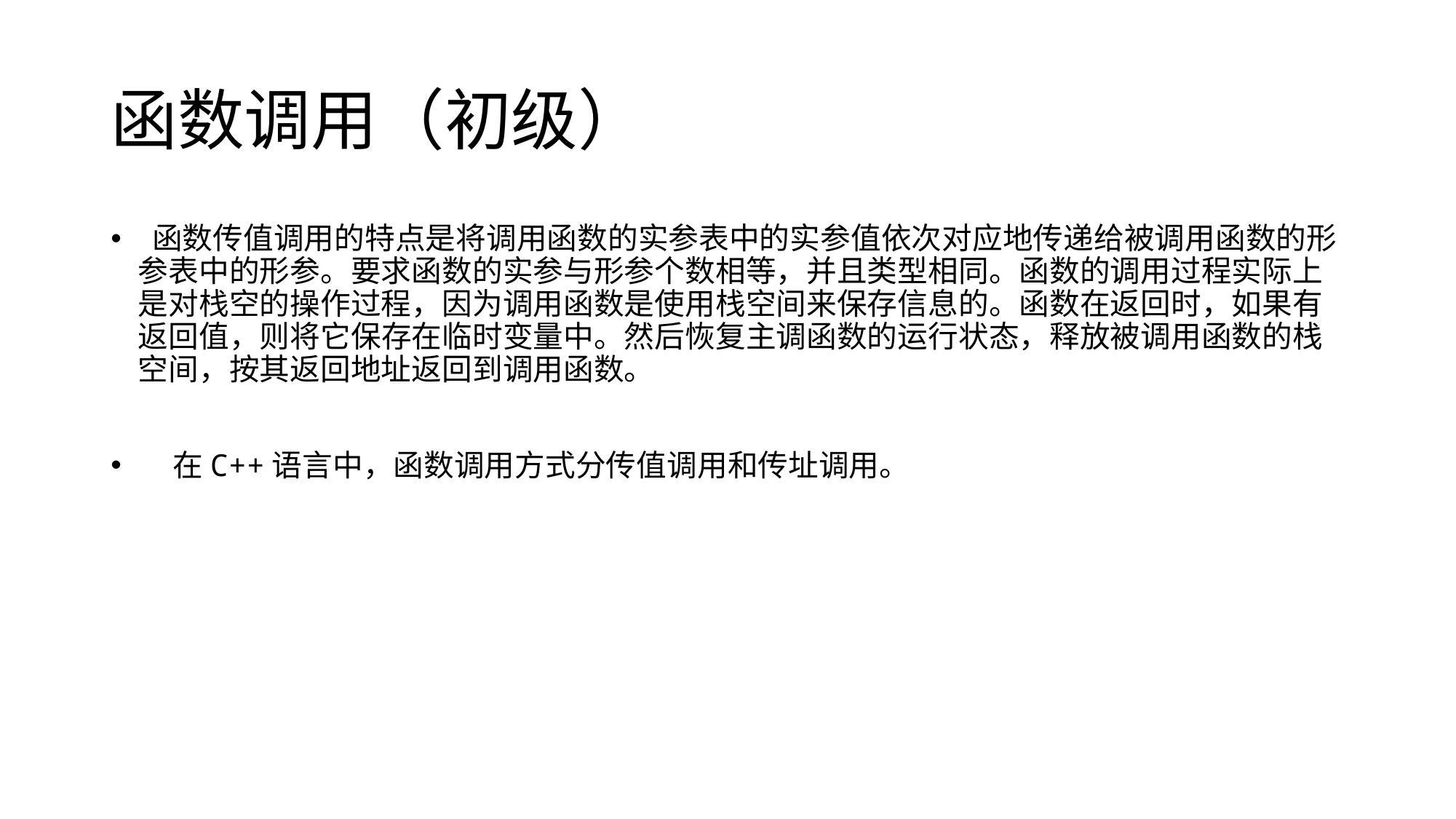

# 函数调用（初级）
 函数传值调用的特点是将调用函数的实参表中的实参值依次对应地传递给被调用函数的形参表中的形参。要求函数的实参与形参个数相等，并且类型相同。函数的调用过程实际上是对栈空的操作过程，因为调用函数是使用栈空间来保存信息的。函数在返回时，如果有返回值，则将它保存在临时变量中。然后恢复主调函数的运行状态，释放被调用函数的栈空间，按其返回地址返回到调用函数。

    在C++语言中，函数调用方式分传值调用和传址调用。